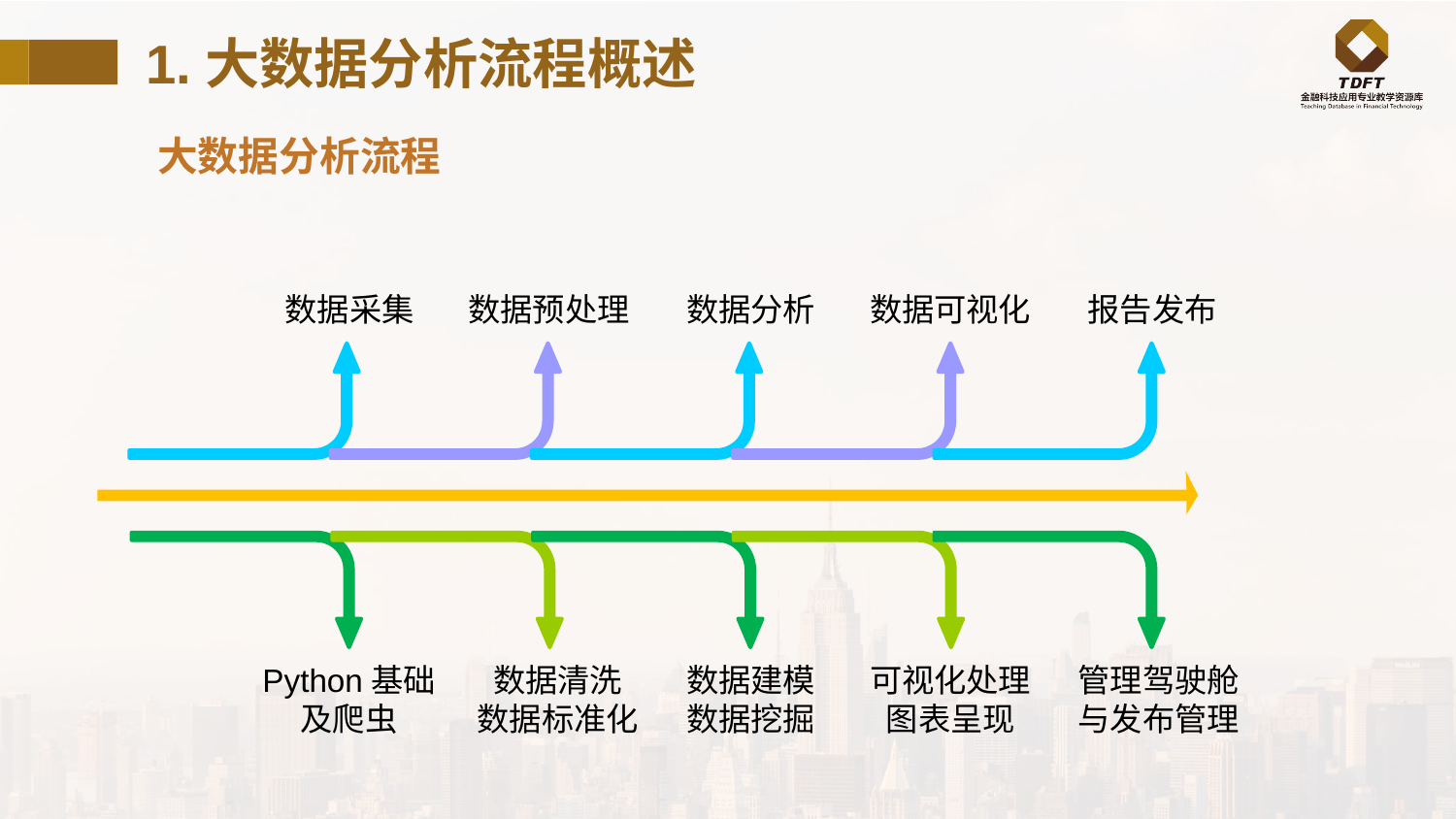

1.大数据分析流程概述

大数据分析流程
数据采集
数据预处理
数据分析
数据可视化
报告发布

Python基础
及爬虫
数据清洗
数据标准化
数据建模
数据挖掘
可视化处理
图表呈现
管理驾驶舱
与发布管理